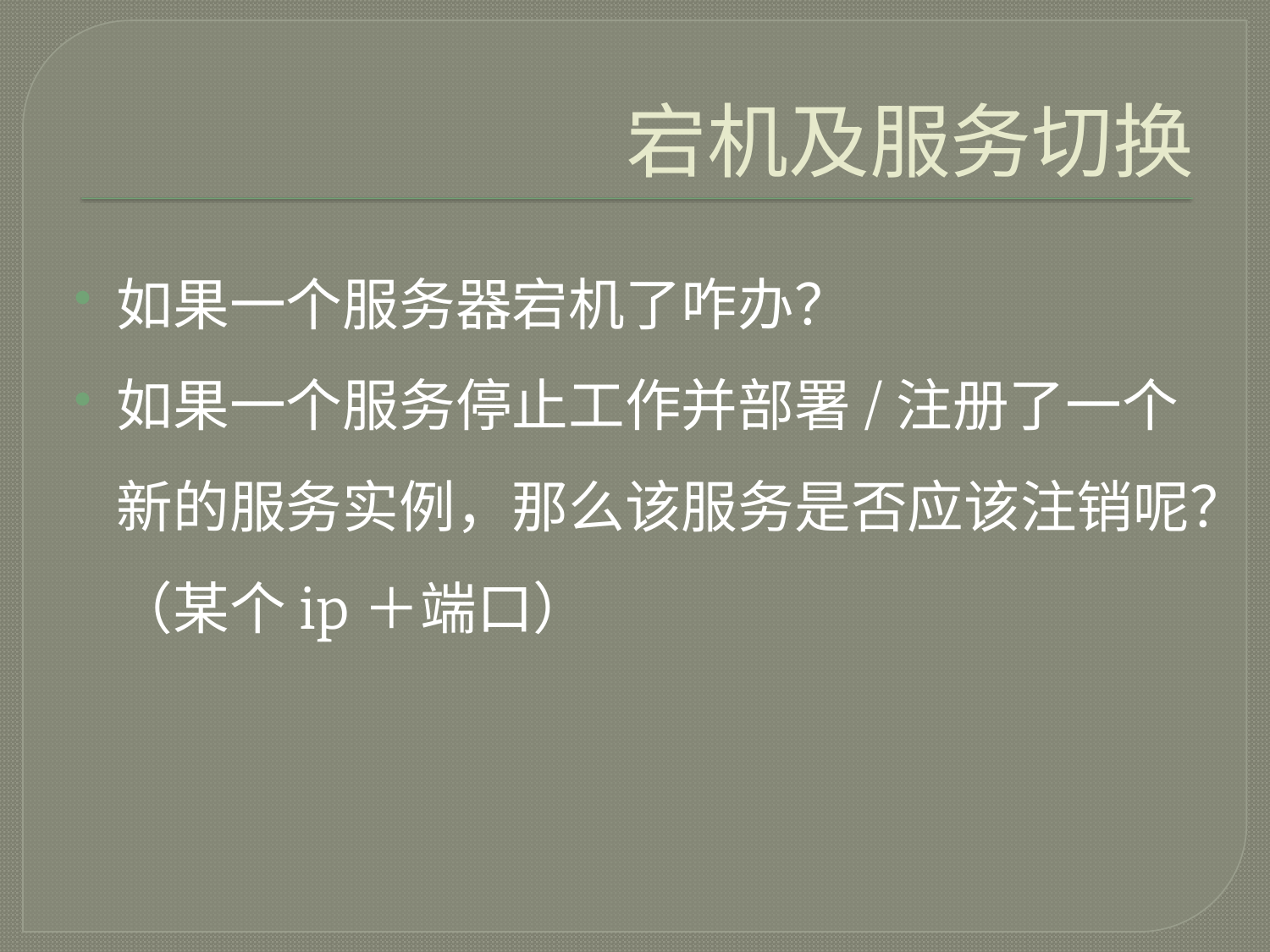

# 宕机及服务切换
如果一个服务器宕机了咋办？
如果一个服务停止工作并部署/注册了一个新的服务实例，那么该服务是否应该注销呢？（某个ip＋端口）